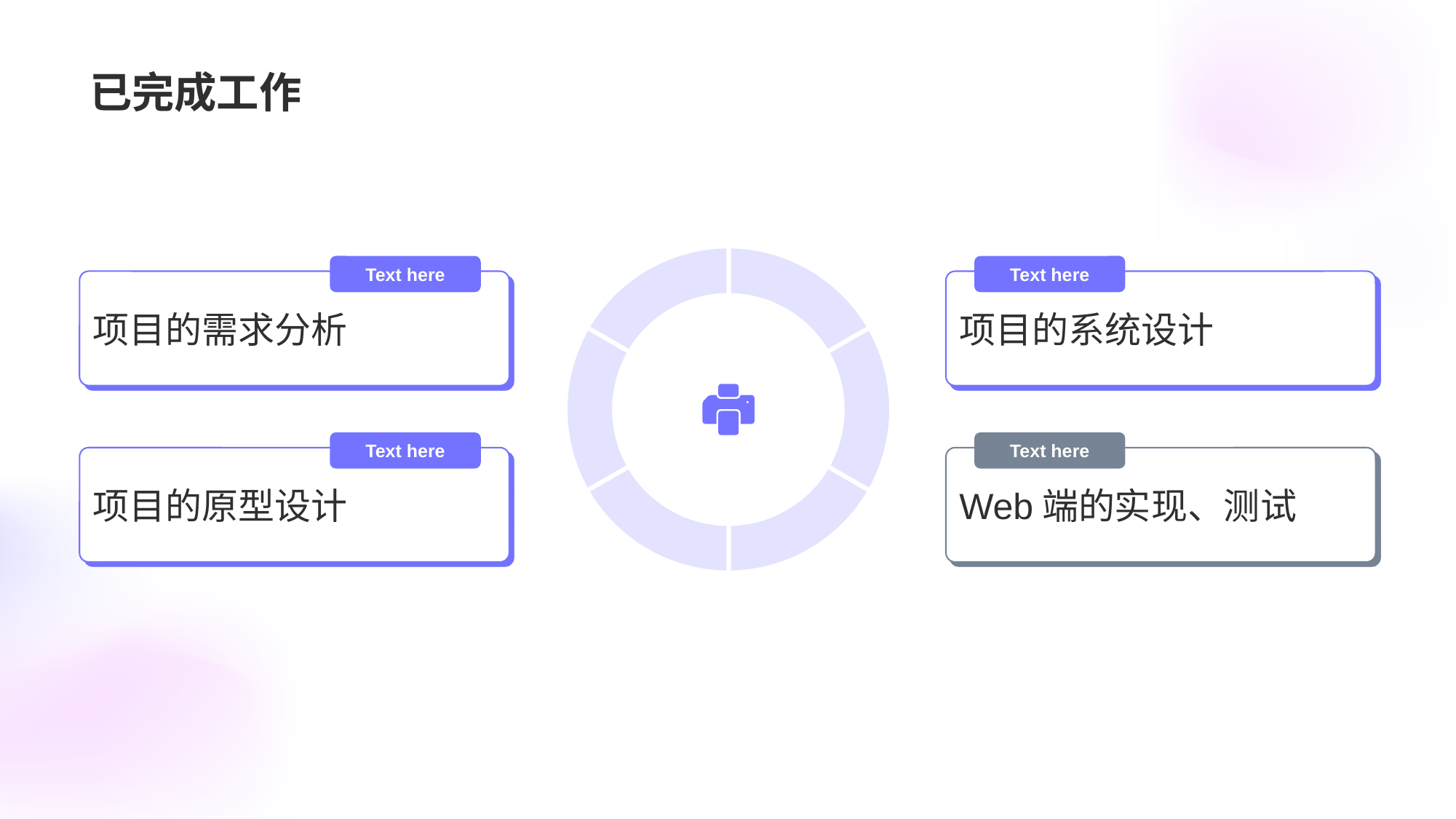

# 已完成工作

Text here
项目的需求分析
Text here
项目的系统设计
Text here
项目的原型设计
Text here
Web端的实现、测试